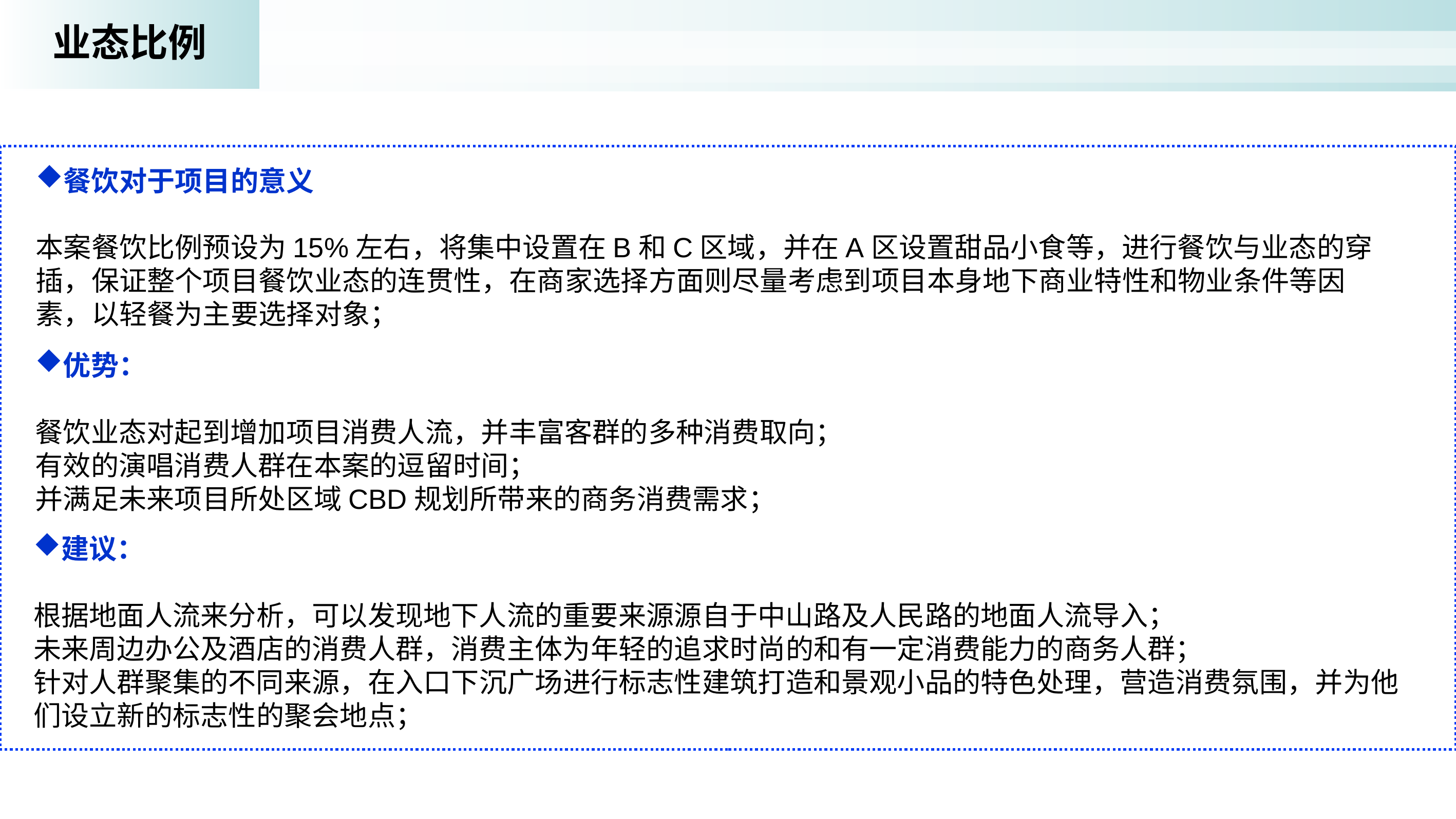

业态比例

餐饮对于项目的意义

本案餐饮比例预设为15%左右，将集中设置在B和C区域，并在A区设置甜品小食等，进行餐饮与业态的穿插，保证整个项目餐饮业态的连贯性，在商家选择方面则尽量考虑到项目本身地下商业特性和物业条件等因素，以轻餐为主要选择对象；
优势：

餐饮业态对起到增加项目消费人流，并丰富客群的多种消费取向；
有效的演唱消费人群在本案的逗留时间；
并满足未来项目所处区域CBD规划所带来的商务消费需求；
建议：

根据地面人流来分析，可以发现地下人流的重要来源源自于中山路及人民路的地面人流导入；
未来周边办公及酒店的消费人群，消费主体为年轻的追求时尚的和有一定消费能力的商务人群；
针对人群聚集的不同来源，在入口下沉广场进行标志性建筑打造和景观小品的特色处理，营造消费氛围，并为他们设立新的标志性的聚会地点；